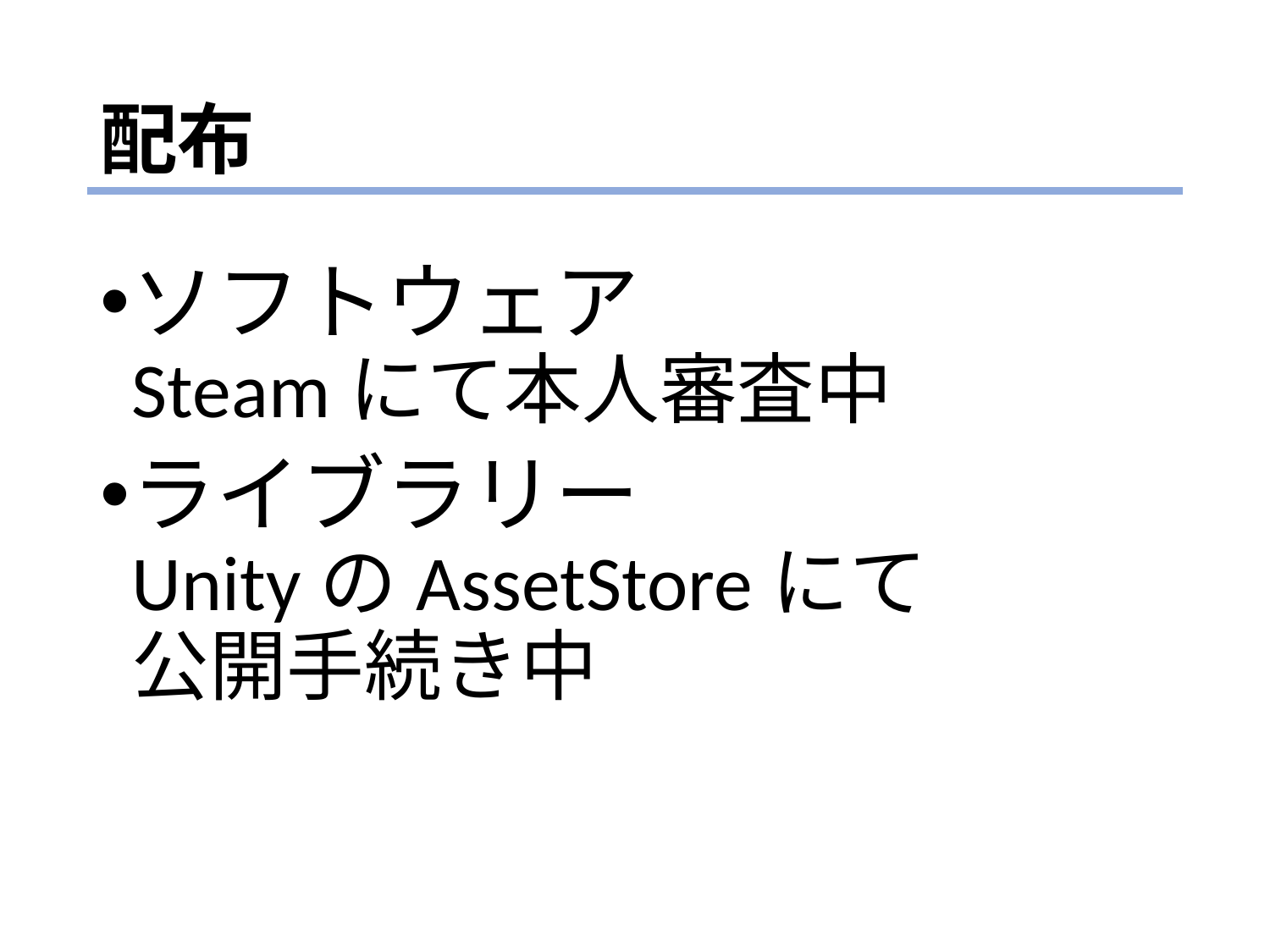

# 配布
ソフトウェア
Steamにて本人審査中
ライブラリー
UnityのAssetStoreにて
公開手続き中